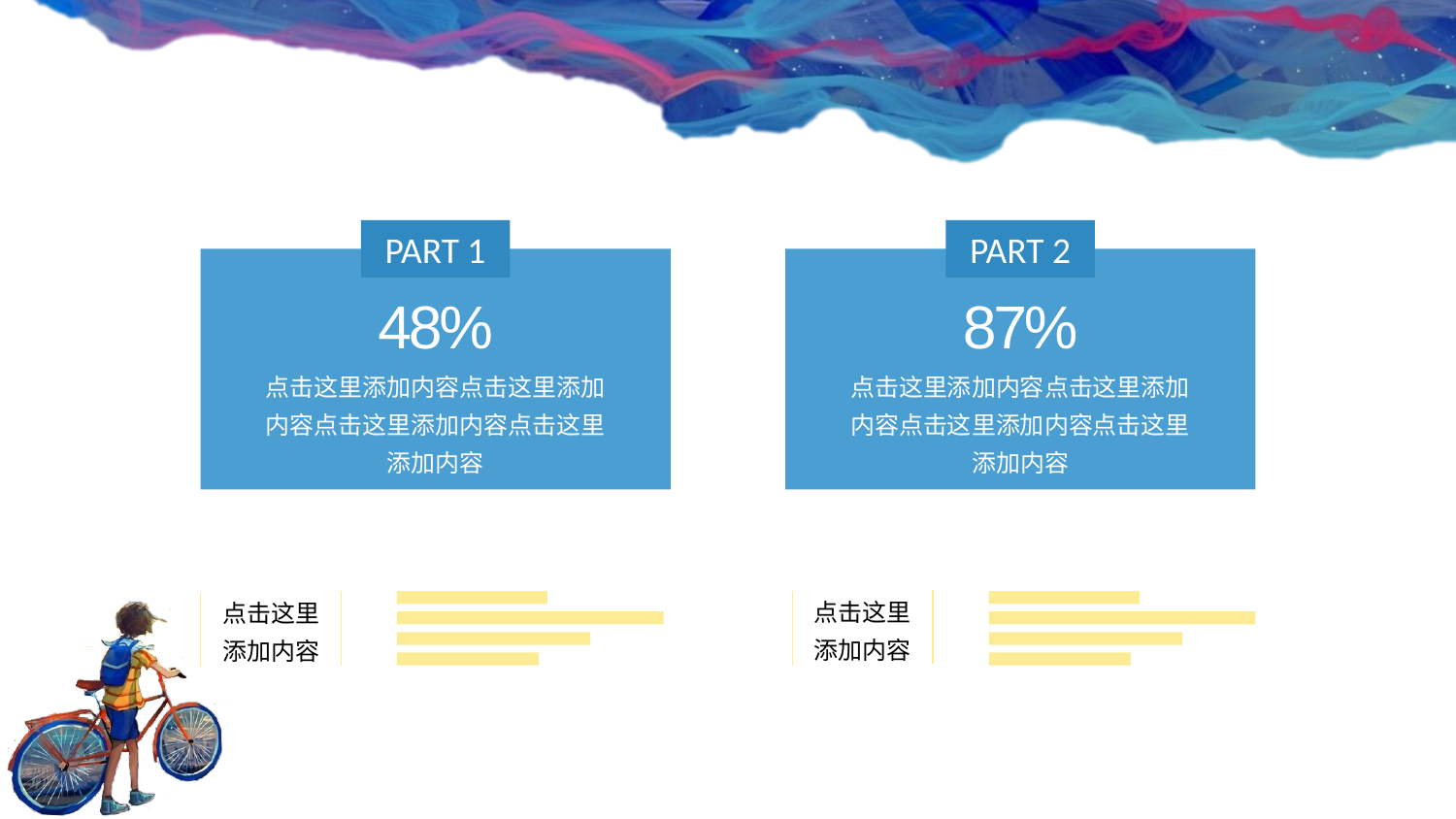

PART 1

PART 2

48%
87%
点击这里添加内容点击这里添加内容点击这里添加内容点击这里添加内容
点击这里添加内容点击这里添加内容点击这里添加内容点击这里添加内容

点击这里添加内容
点击这里添加内容